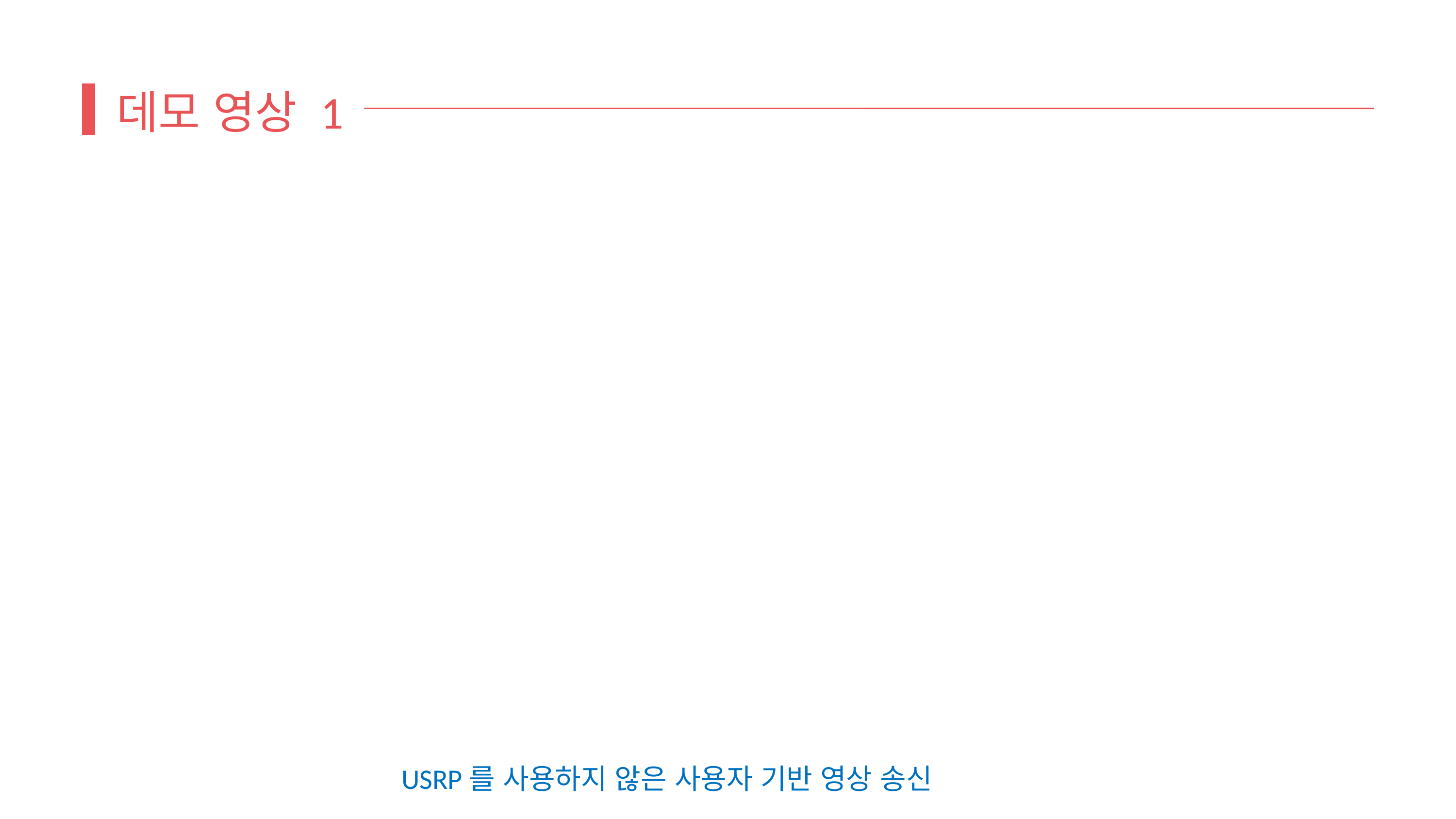

데모 영상 1

USRP를 사용하지 않은 사용자 기반 영상 송신